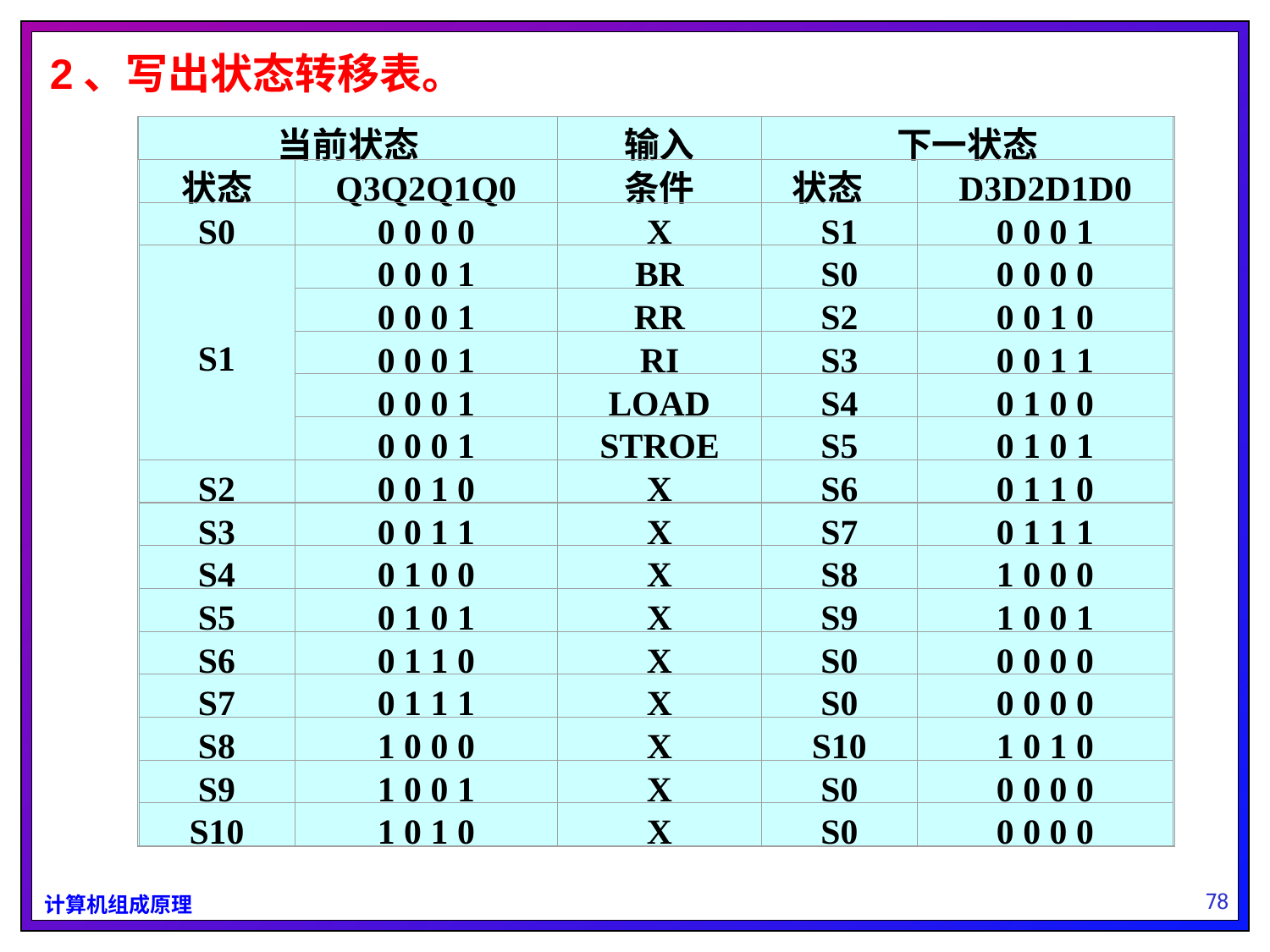

2、写出状态转移表。

当前状态

输入

下一状态

状态

Q3Q2Q1Q0

条件

状态

D3D2D1D0

S0

0 0 0 0

X

S1

0 0 0 1

S1

0 0 0 1

BR

S0

0 0 0 0

0 0 0 1

RR

S2

0 0 1 0

0 0 0 1

RI

S3

0 0 1 1

0 0 0 1

LOAD

S4

0 1 0 0

0 0 0 1

STROE

S5

0 1 0 1

S2

0 0 1 0

X

S6

0 1 1 0

S3

0 0 1 1

X

S7

0 1 1 1

S4

0 1 0 0

X

S8

1 0 0 0

S5

0 1 0 1

X

S9

1 0 0 1

S6

0 1 1 0

X

S0

0 0 0 0

S7

0 1 1 1

X

S0

0 0 0 0

S8

1 0 0 0

X

S10

1 0 1 0

S9

1 0 0 1

X

S0

0 0 0 0

S10

1 0 1 0

X

S0

0 0 0 0